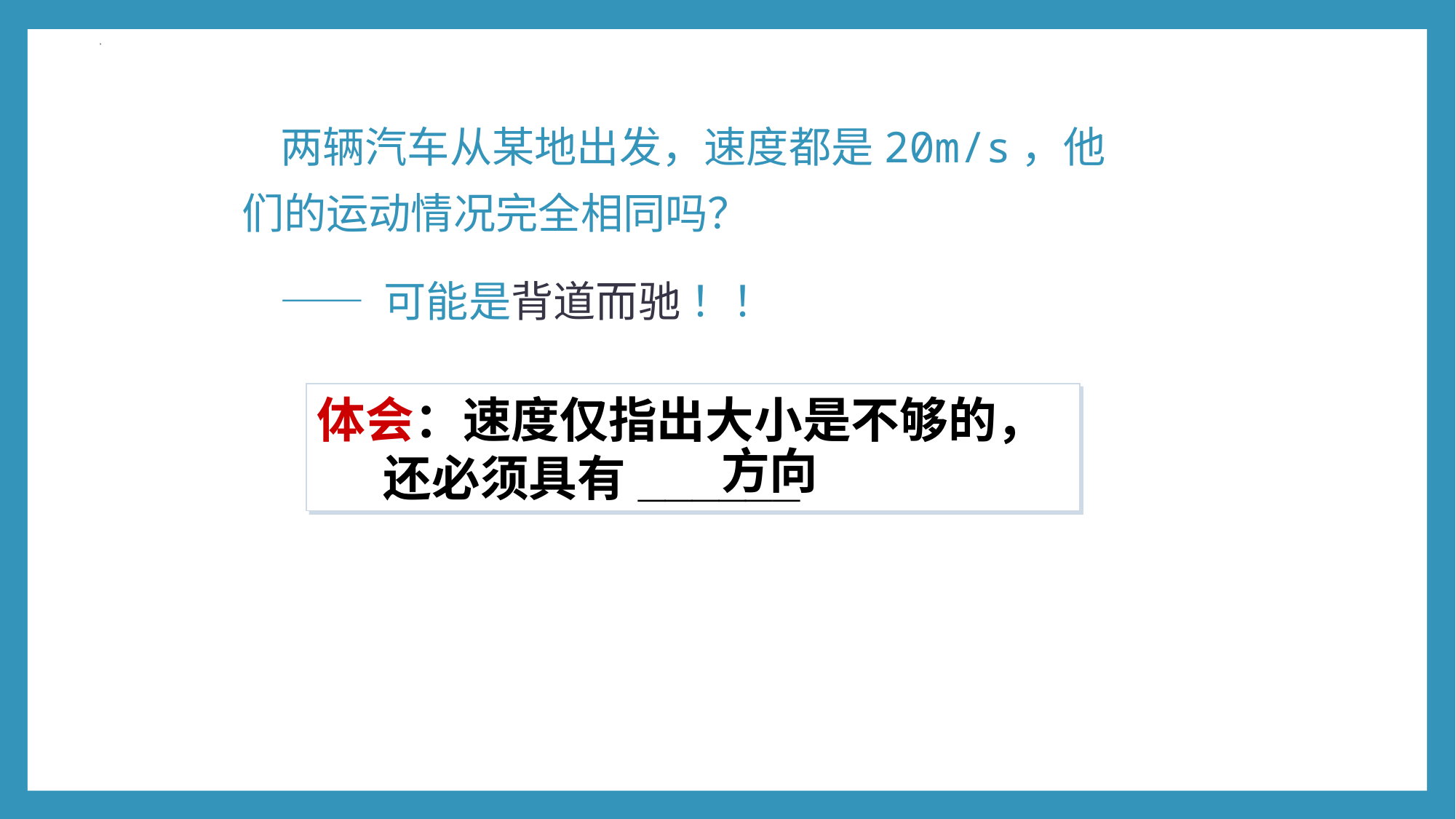

两辆汽车从某地出发，速度都是20m/s，他们的运动情况完全相同吗？
    —— 可能是背道而驰 ！！
体会：速度仅指出大小是不够的，
      还必须具有______
方向